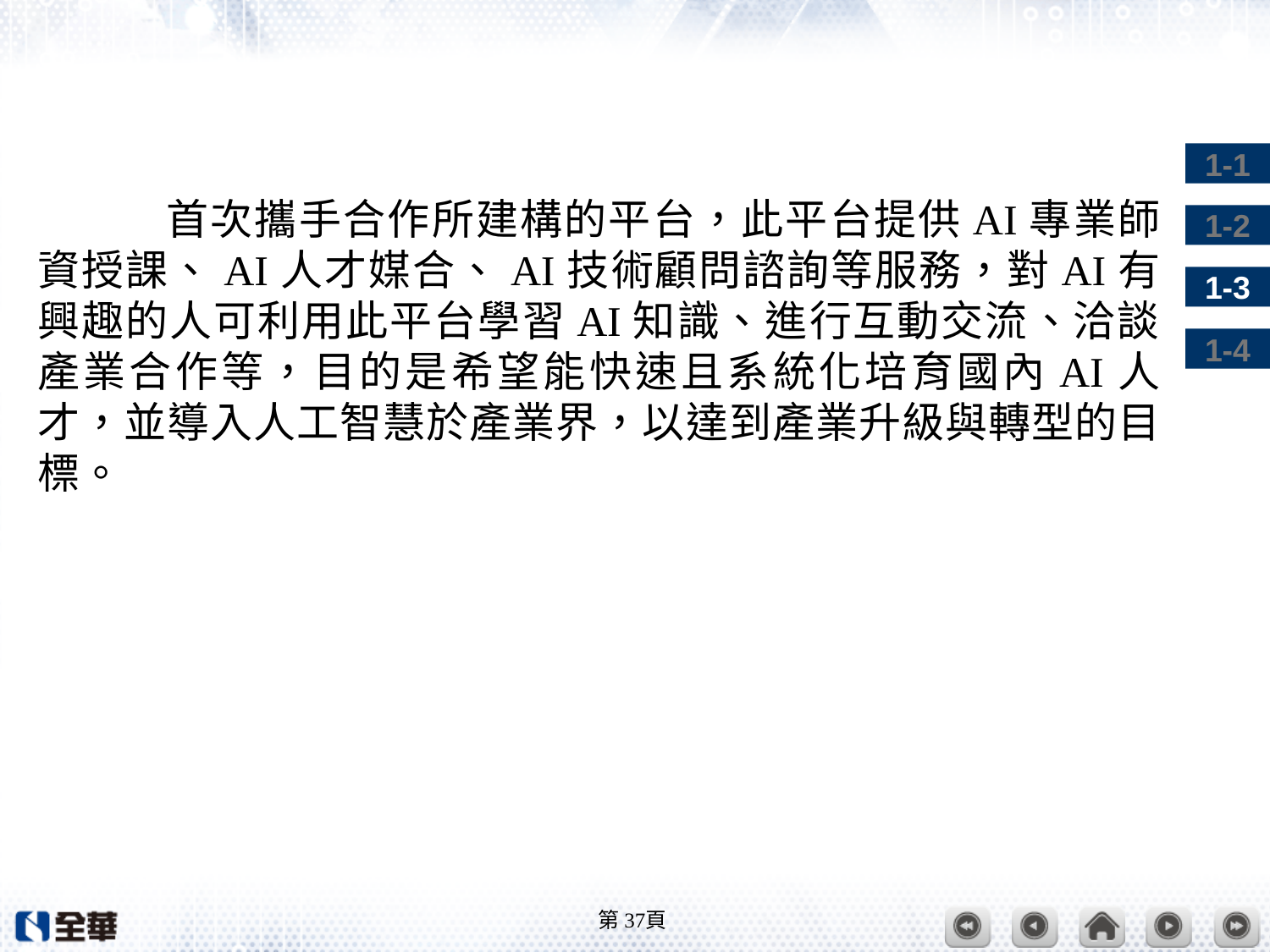

#
	首次攜手合作所建構的平台，此平台提供AI專業師資授課、AI人才媒合、AI技術顧問諮詢等服務，對AI有興趣的人可利用此平台學習AI知識、進行互動交流、洽談產業合作等，目的是希望能快速且系統化培育國內AI人才，並導入人工智慧於產業界，以達到產業升級與轉型的目標。